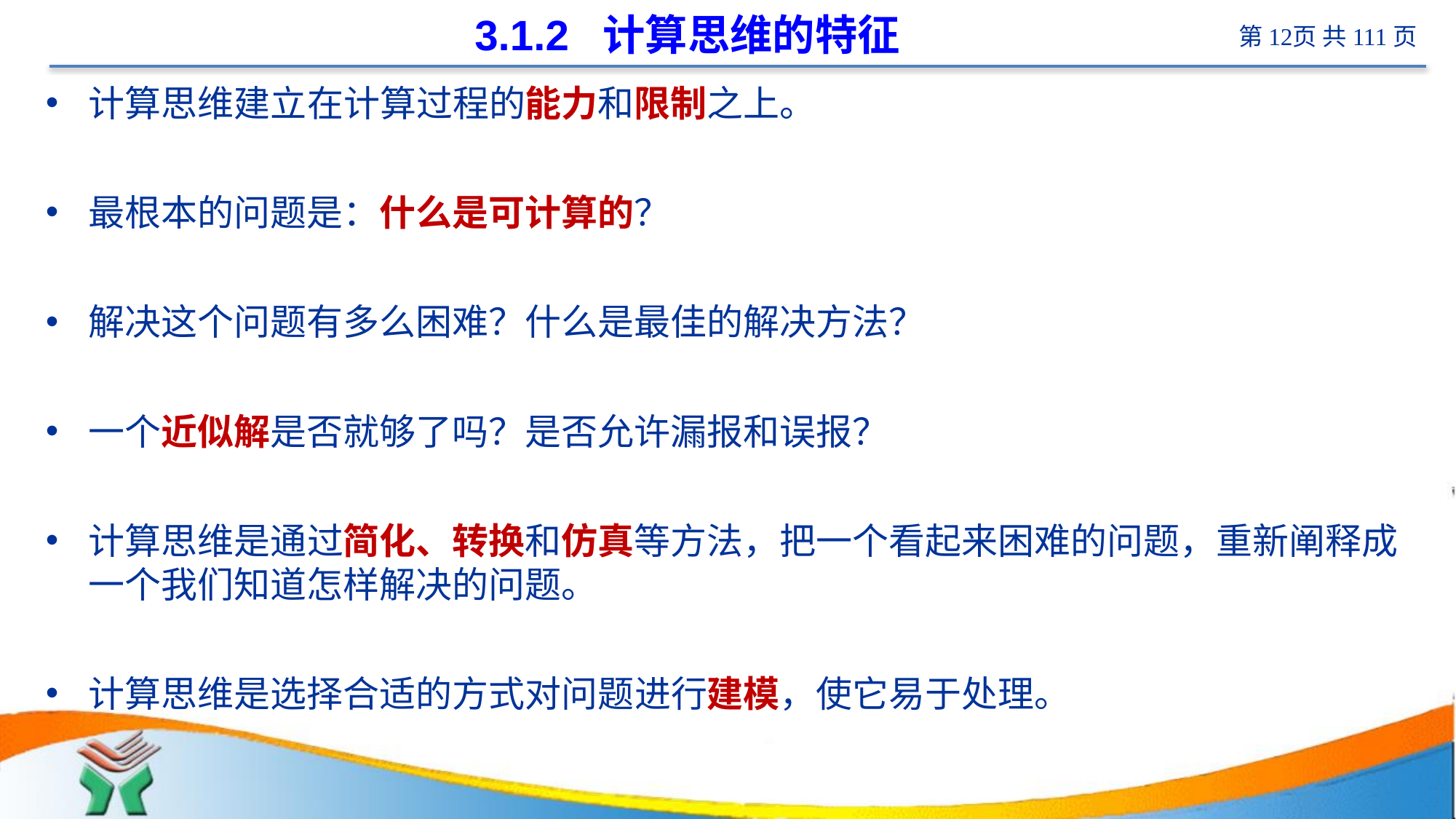

# 3.1.2  计算思维的特征
计算思维建立在计算过程的能力和限制之上。

最根本的问题是：什么是可计算的？

解决这个问题有多么困难？什么是最佳的解决方法？

一个近似解是否就够了吗？是否允许漏报和误报？

计算思维是通过简化、转换和仿真等方法，把一个看起来困难的问题，重新阐释成一个我们知道怎样解决的问题。

计算思维是选择合适的方式对问题进行建模，使它易于处理。